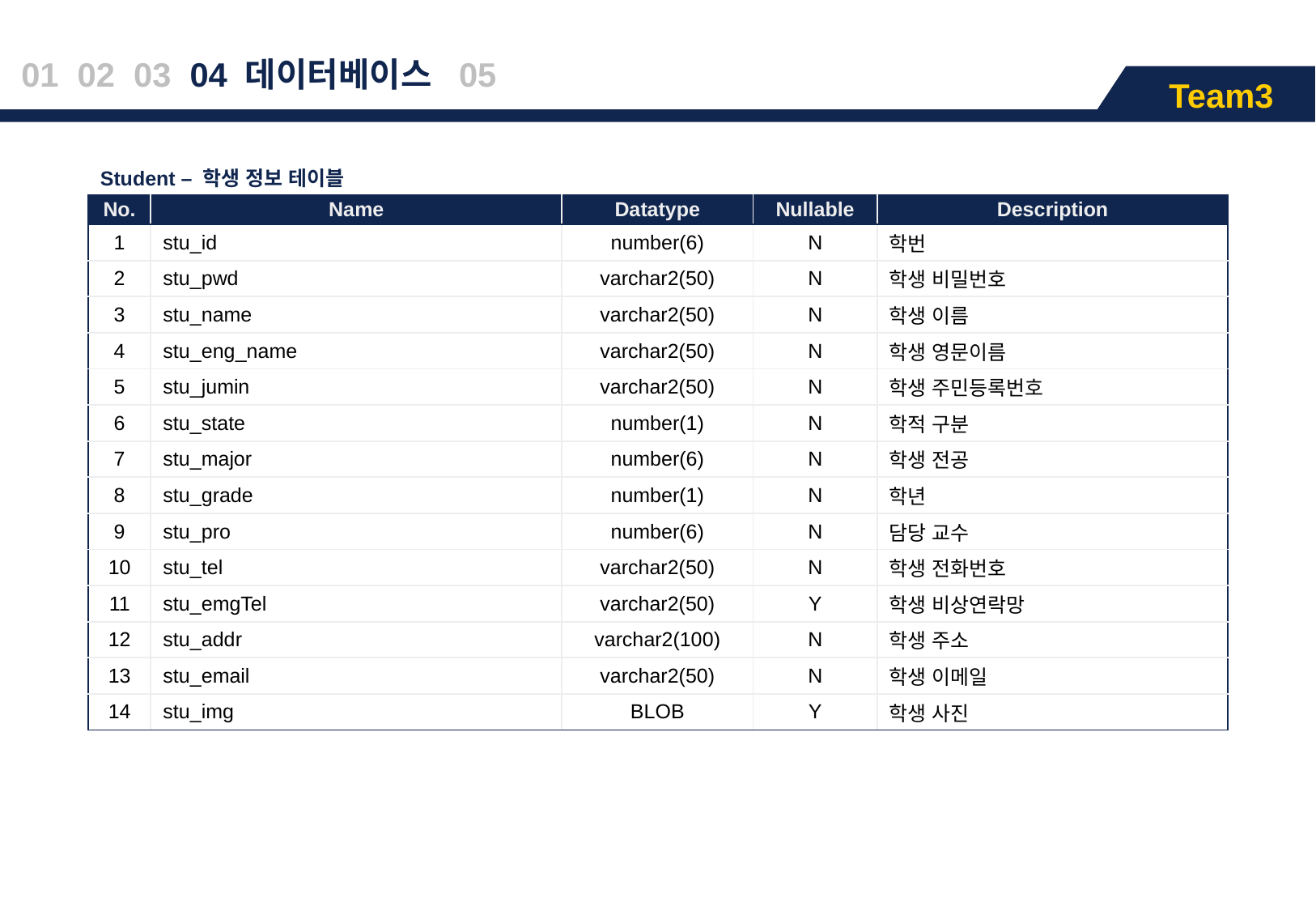

01  02  03  04 데이터베이스  05

Team3

| Student – 학생 정보 테이블 |  |  |  |  |
| --- | --- | --- | --- | --- |
| No. | Name | Datatype | Nullable | Description |
| 1 | stu\_id | number(6) | N | 학번 |
| 2 | stu\_pwd | varchar2(50) | N | 학생 비밀번호 |
| 3 | stu\_name | varchar2(50) | N | 학생 이름 |
| 4 | stu\_eng\_name | varchar2(50) | N | 학생 영문이름 |
| 5 | stu\_jumin | varchar2(50) | N | 학생 주민등록번호 |
| 6 | stu\_state | number(1) | N | 학적 구분 |
| 7 | stu\_major | number(6) | N | 학생 전공 |
| 8 | stu\_grade | number(1) | N | 학년 |
| 9 | stu\_pro | number(6) | N | 담당 교수 |
| 10 | stu\_tel | varchar2(50) | N | 학생 전화번호 |
| 11 | stu\_emgTel | varchar2(50) | Y | 학생 비상연락망 |
| 12 | stu\_addr | varchar2(100) | N | 학생 주소 |
| 13 | stu\_email | varchar2(50) | N | 학생 이메일 |
| 14 | stu\_img | BLOB | Y | 학생 사진 |